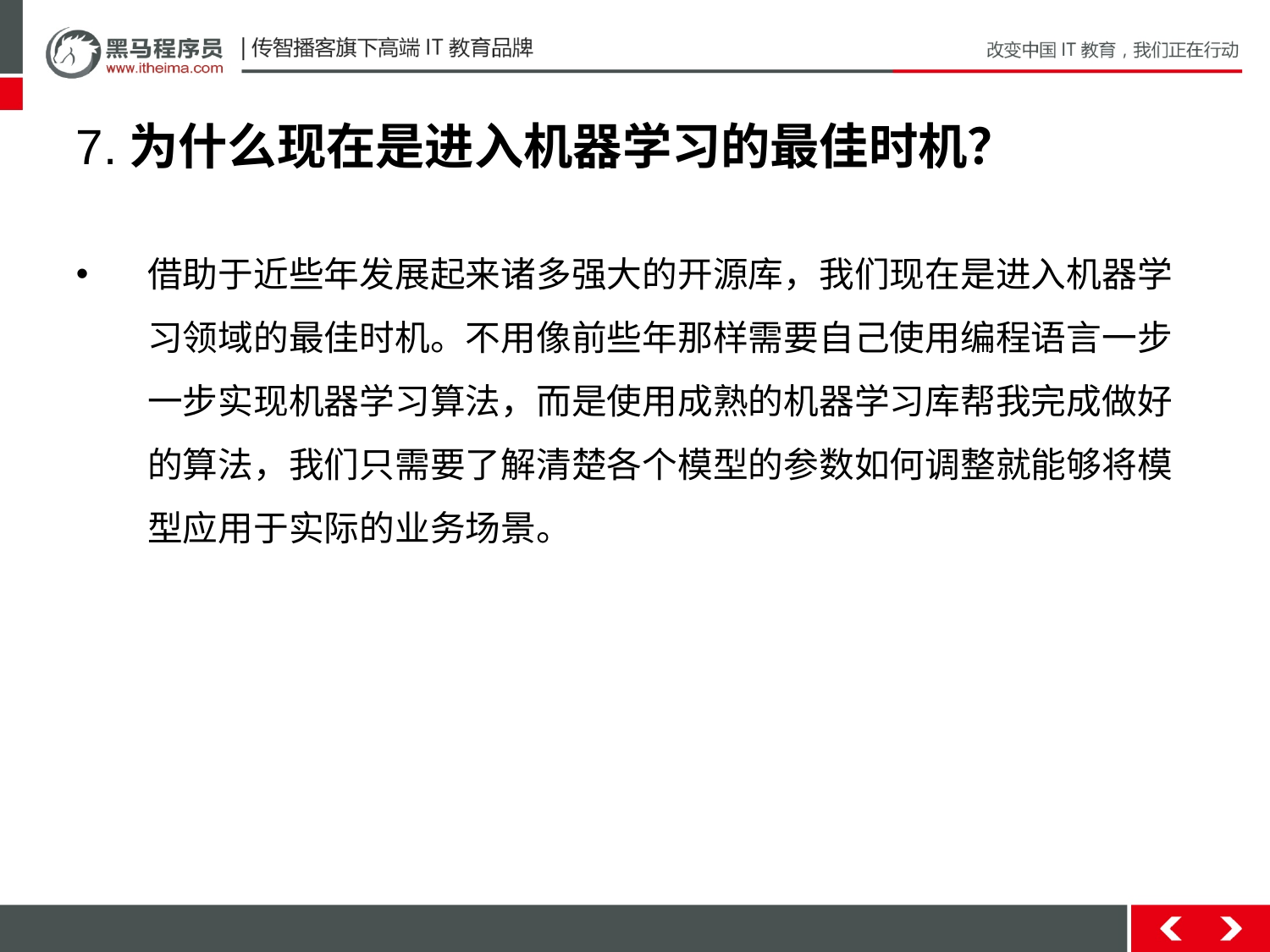

# 7.为什么现在是进入机器学习的最佳时机？
借助于近些年发展起来诸多强大的开源库，我们现在是进入机器学习领域的最佳时机。不用像前些年那样需要自己使用编程语言一步一步实现机器学习算法，而是使用成熟的机器学习库帮我完成做好的算法，我们只需要了解清楚各个模型的参数如何调整就能够将模型应用于实际的业务场景。